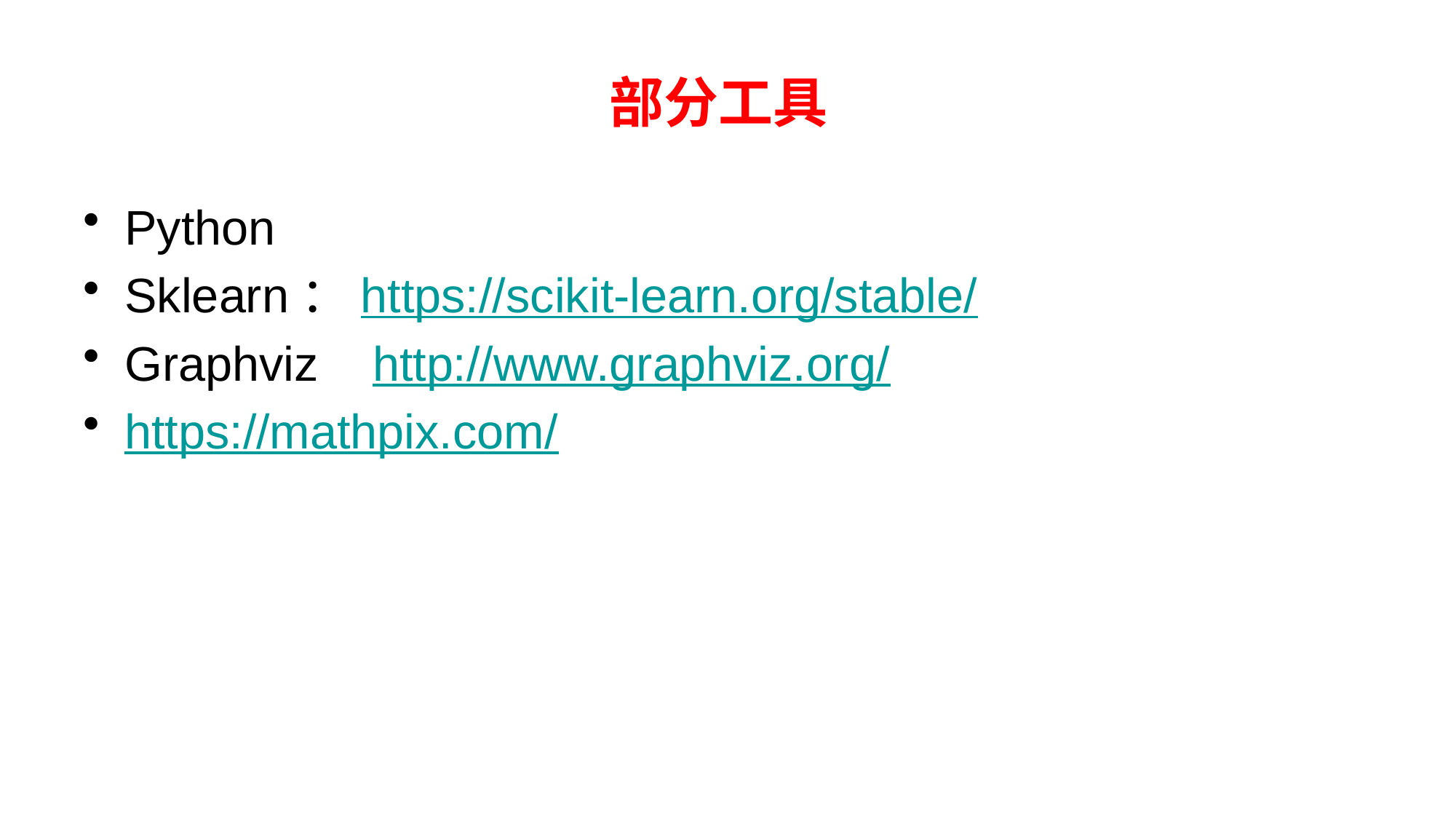

# 部分工具
Python
Sklearn：https://scikit-learn.org/stable/
Graphviz    http://www.graphviz.org/
https://mathpix.com/